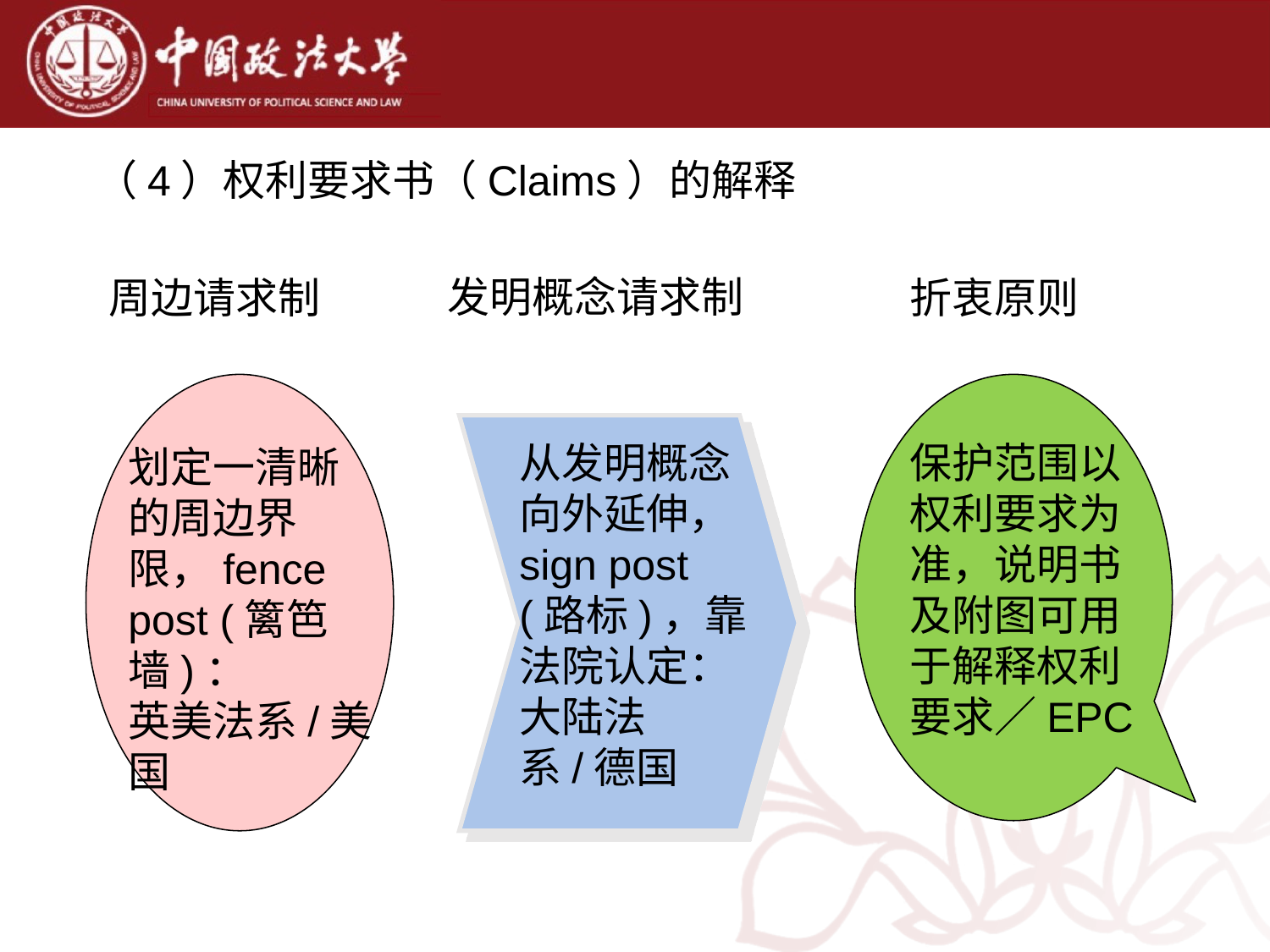

（4）权利要求书（Claims）的解释
发明概念请求制
周边请求制
折衷原则

从发明概念向外延伸，sign post (路标)，靠法院认定：
大陆法系/德国
保护范围以权利要求为准，说明书及附图可用于解释权利要求／EPC
划定一清晰的周边界限，fence post (篱笆墙)：
英美法系/美国